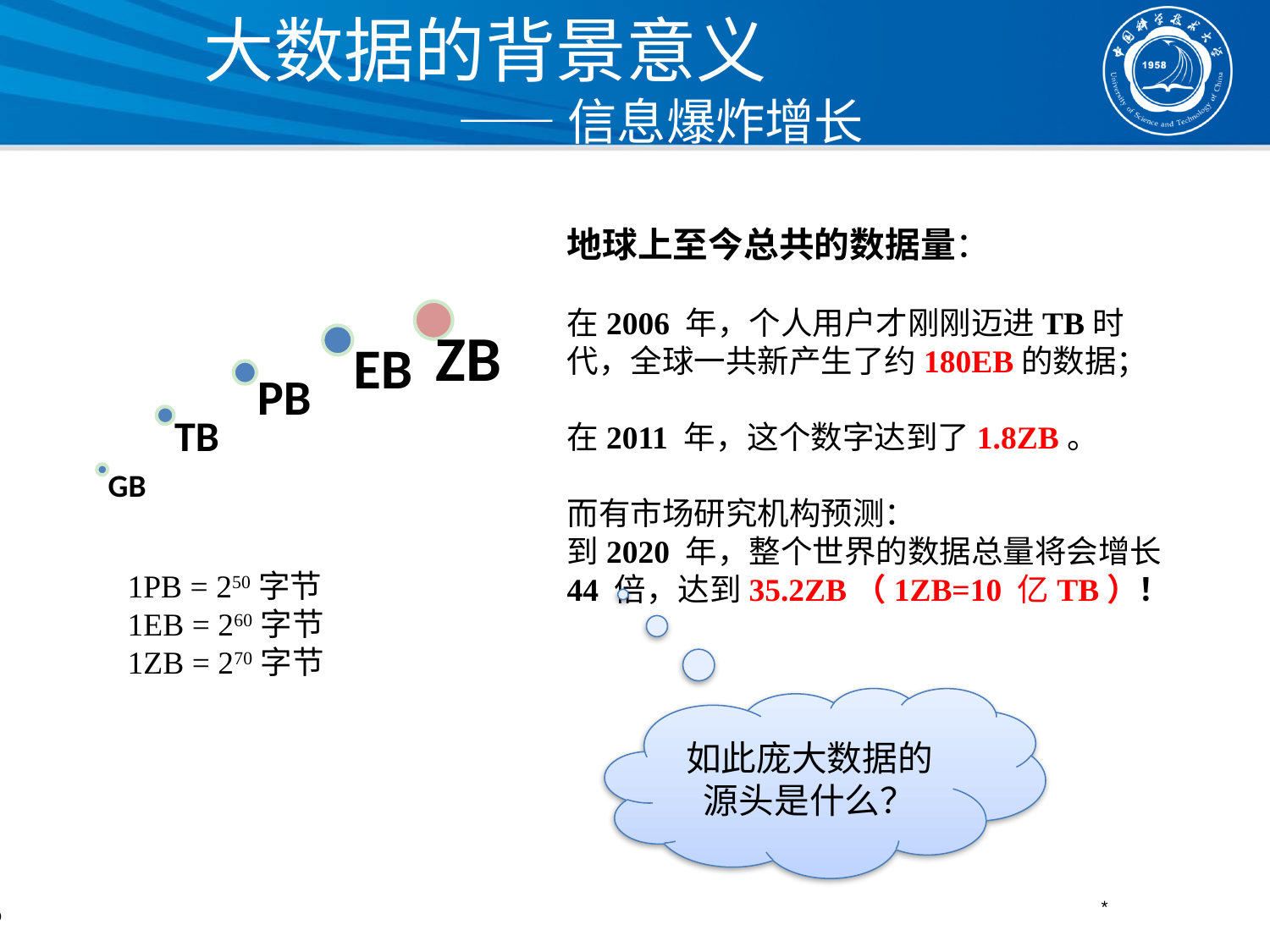

大数据的背景意义
		——信息爆炸增长
地球上至今总共的数据量：

在2006 年，个人用户才刚刚迈进TB时代，全球一共新产生了约180EB的数据；

在2011 年，这个数字达到了1.8ZB。

而有市场研究机构预测：
到2020 年，整个世界的数据总量将会增长44 倍，达到35.2ZB（1ZB=10 亿TB）！

ZB

EB

PB

TB

GB
1PB = 250字节
1EB = 260字节
1ZB = 270字节
如此庞大数据的源头是什么？
*